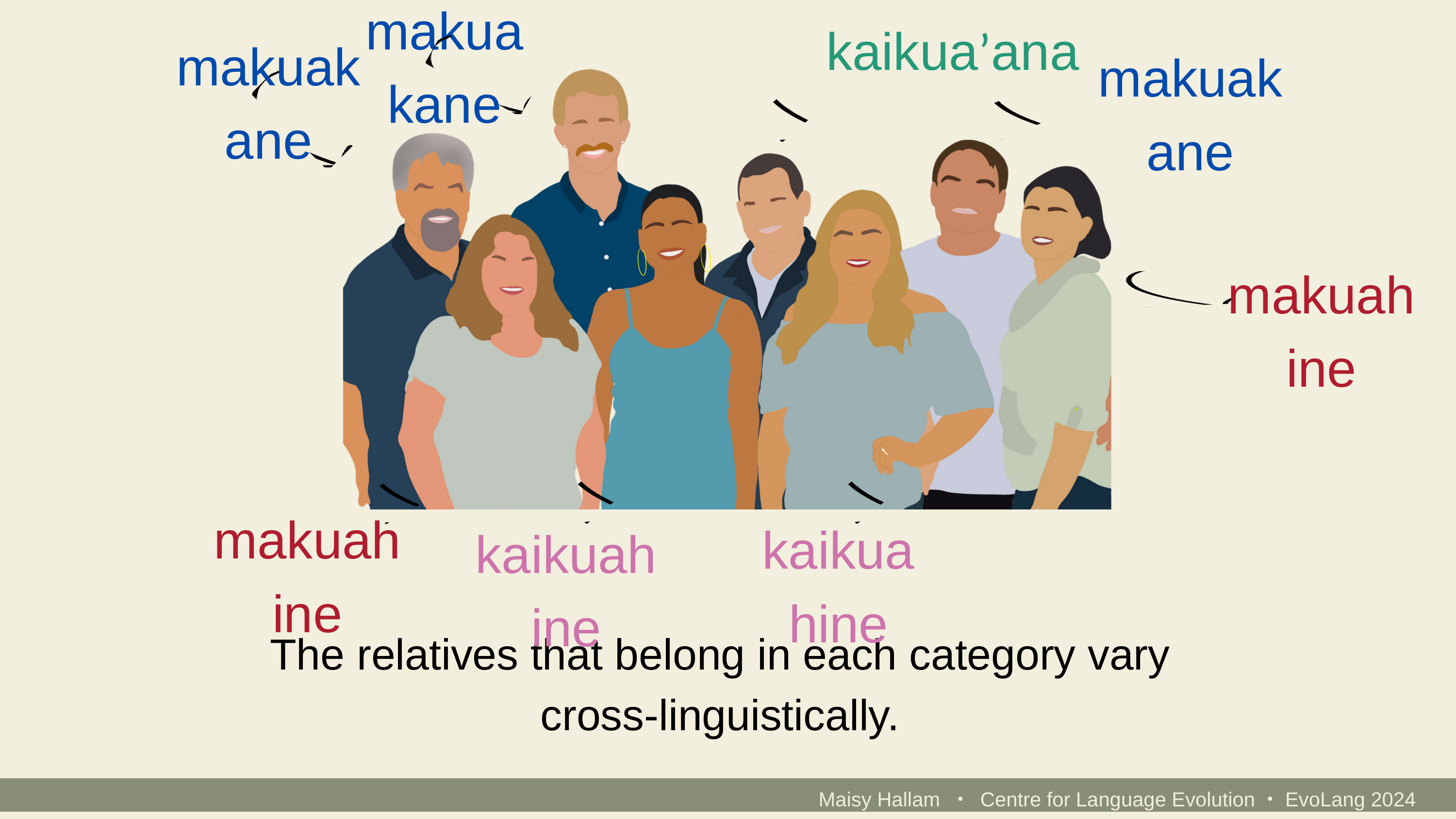

makuakane
kaikua’ana

makuakane
makuakane

makuahine

makuahine
kaikuahine
kaikuahine
The relatives that belong in each category vary cross-linguistically.

Maisy Hallam ・ Centre for Language Evolution・EvoLang 2024